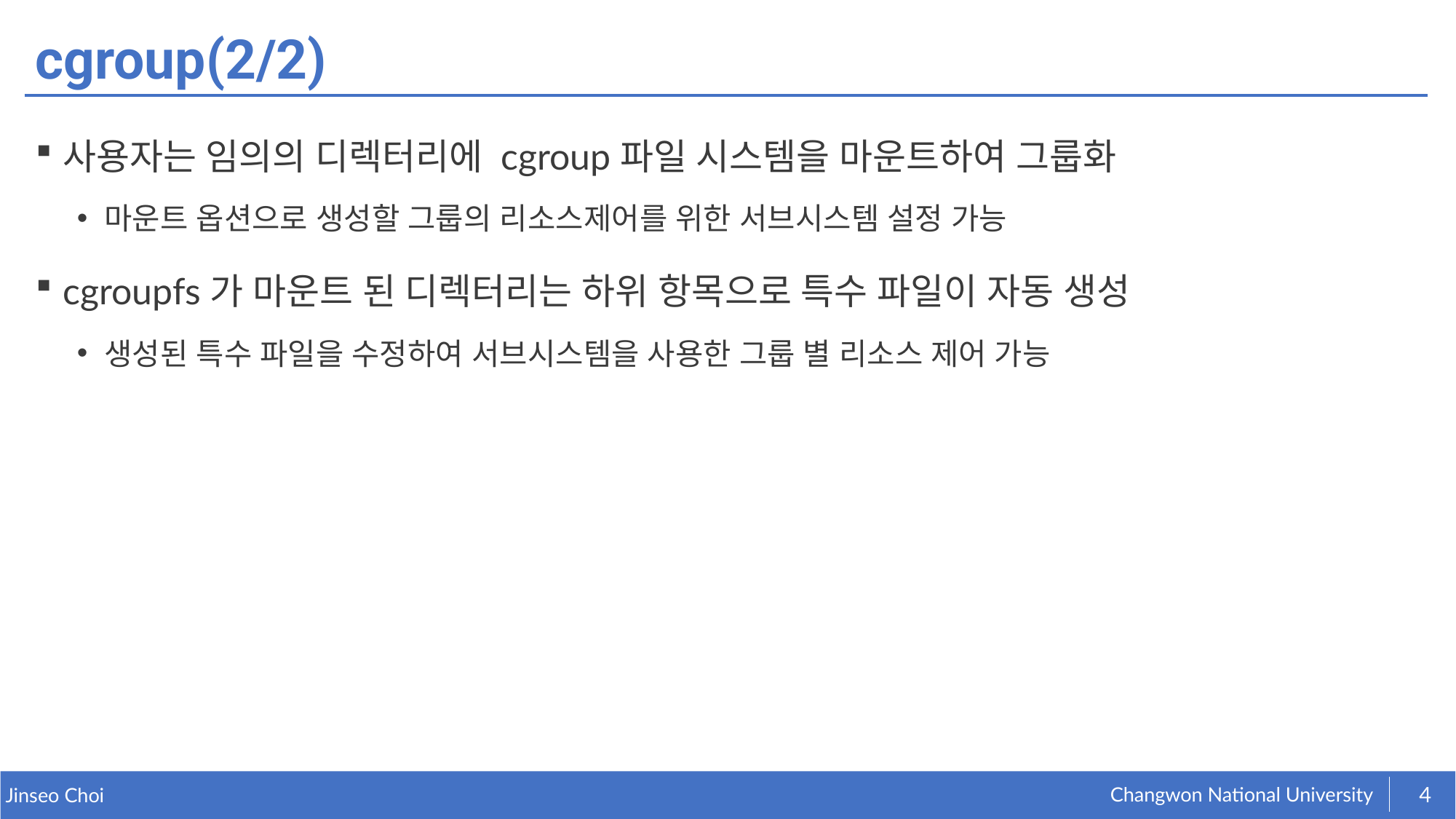

# cgroup(2/2)
사용자는 임의의 디렉터리에 cgroup파일 시스템을 마운트하여 그룹화
마운트 옵션으로 생성할 그룹의 리소스제어를 위한 서브시스템 설정 가능
cgroupfs가 마운트 된 디렉터리는 하위 항목으로 특수 파일이 자동 생성
생성된 특수 파일을 수정하여 서브시스템을 사용한 그룹 별 리소스 제어 가능

4